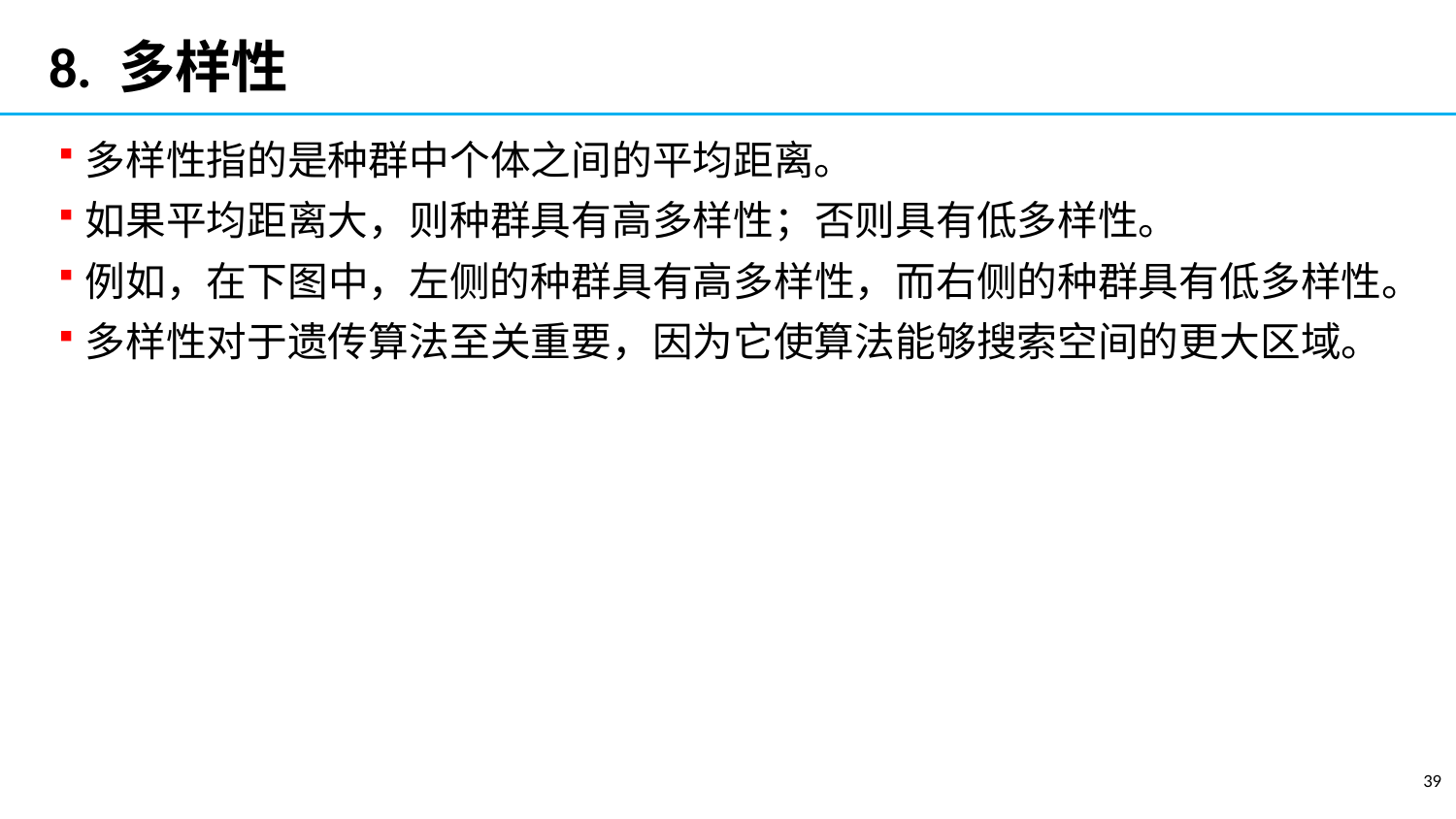

# 8. 多样性

多样性指的是种群中个体之间的平均距离。
如果平均距离大，则种群具有高多样性；否则具有低多样性。
例如，在下图中，左侧的种群具有高多样性，而右侧的种群具有低多样性。
多样性对于遗传算法至关重要，因为它使算法能够搜索空间的更大区域。

39